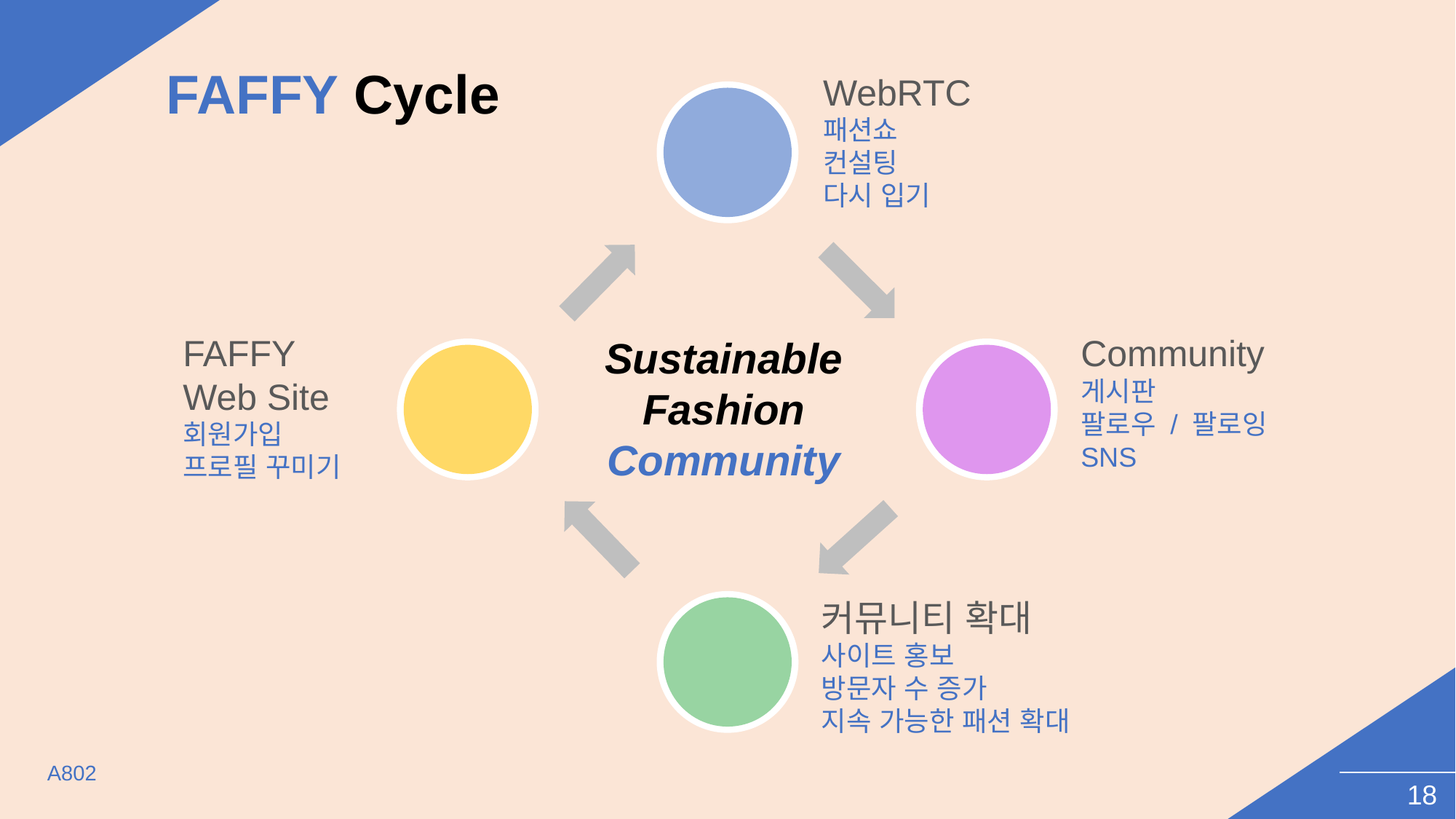

FAFFY Cycle
WebRTC
패션쇼
컨설팅
다시 입기

FAFFY Web Site
회원가입
프로필 꾸미기
Community
게시판
팔로우 / 팔로잉
SNS
Sustainable
Fashion
Community

커뮤니티 확대
사이트 홍보
방문자 수 증가
지속 가능한 패션 확대

A802
18